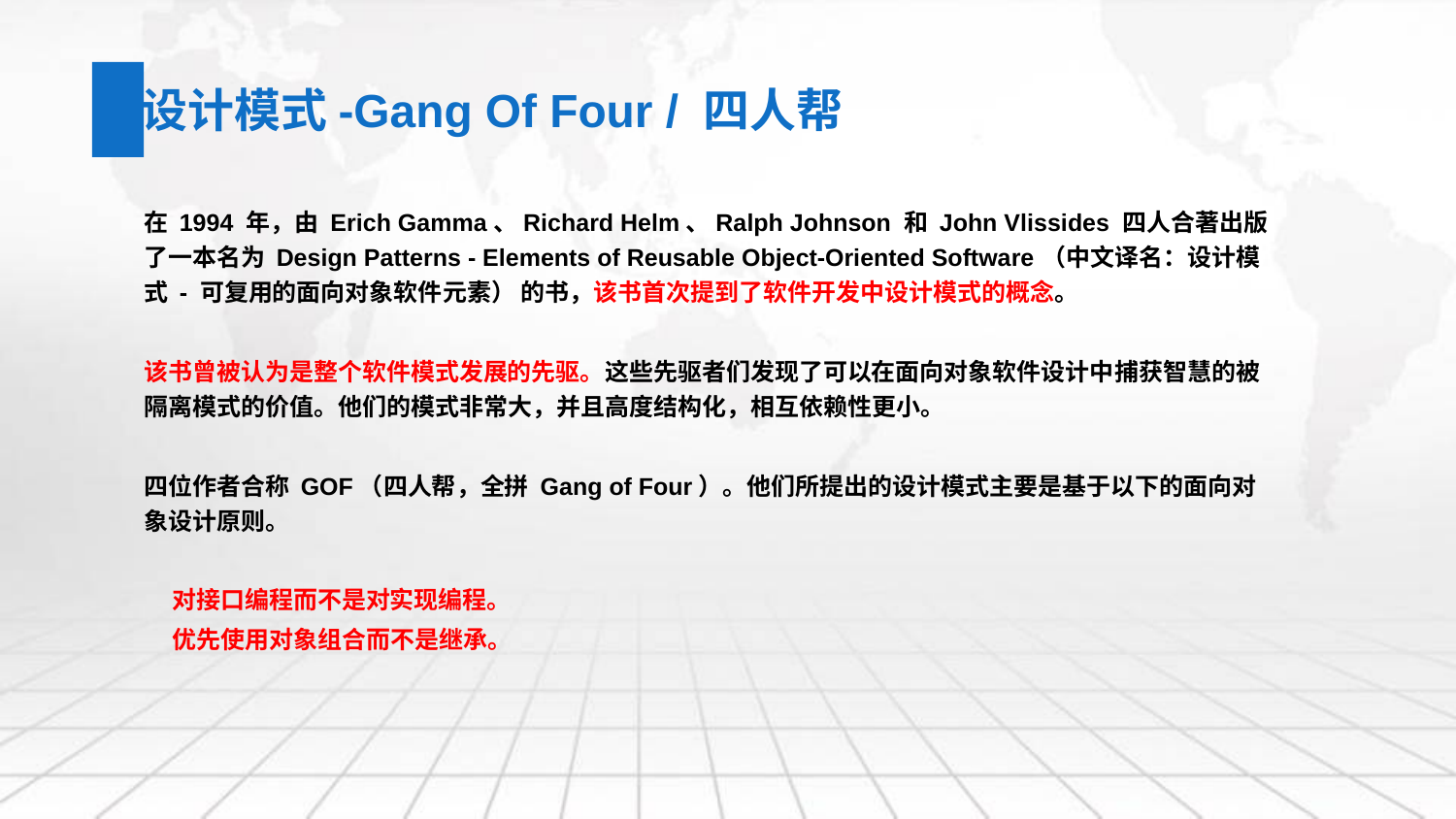

设计模式-Gang Of Four / 四人帮
在 1994 年，由 Erich Gamma、Richard Helm、Ralph Johnson 和 John Vlissides 四人合著出版了一本名为 Design Patterns - Elements of Reusable Object-Oriented Software（中文译名：设计模式 - 可复用的面向对象软件元素） 的书，该书首次提到了软件开发中设计模式的概念。

该书曾被认为是整个软件模式发展的先驱。这些先驱者们发现了可以在面向对象软件设计中捕获智慧的被隔离模式的价值。他们的模式非常大，并且高度结构化，相互依赖性更小。

四位作者合称 GOF（四人帮，全拼 Gang of Four）。他们所提出的设计模式主要是基于以下的面向对象设计原则。

    对接口编程而不是对实现编程。
    优先使用对象组合而不是继承。